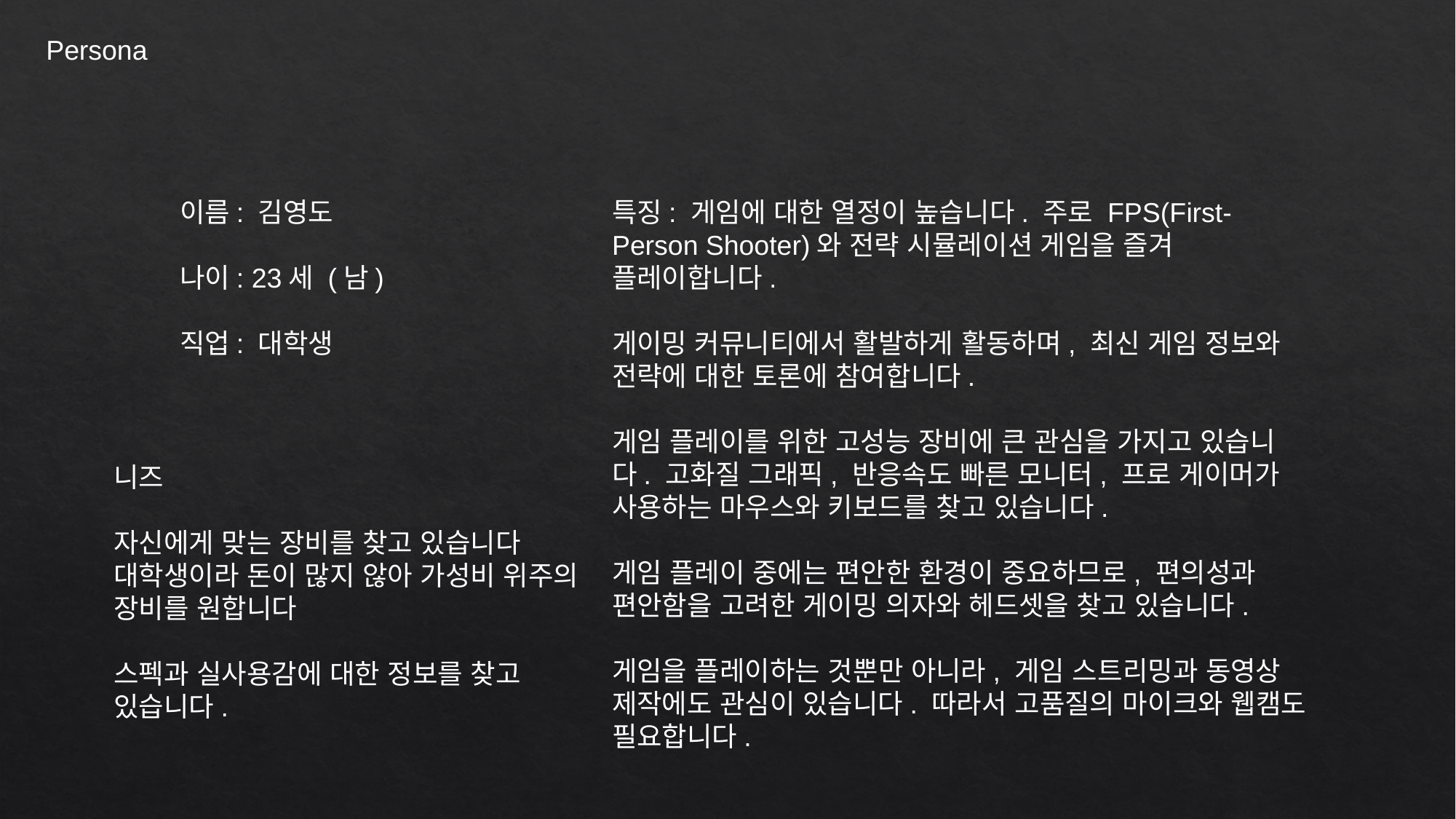

Persona
이름: 김영도

나이: 23세 (남)

직업: 대학생
특징: 게임에 대한 열정이 높습니다. 주로 FPS(First-Person Shooter)와 전략 시뮬레이션 게임을 즐겨 플레이합니다.

게이밍 커뮤니티에서 활발하게 활동하며, 최신 게임 정보와 전략에 대한 토론에 참여합니다.

게임 플레이를 위한 고성능 장비에 큰 관심을 가지고 있습니다. 고화질 그래픽, 반응속도 빠른 모니터, 프로 게이머가 사용하는 마우스와 키보드를 찾고 있습니다.

게임 플레이 중에는 편안한 환경이 중요하므로, 편의성과 편안함을 고려한 게이밍 의자와 헤드셋을 찾고 있습니다.

게임을 플레이하는 것뿐만 아니라, 게임 스트리밍과 동영상 제작에도 관심이 있습니다. 따라서 고품질의 마이크와 웹캠도 필요합니다.

니즈

자신에게 맞는 장비를 찾고 있습니다
대학생이라 돈이 많지 않아 가성비 위주의 장비를 원합니다

스펙과 실사용감에 대한 정보를 찾고 있습니다.